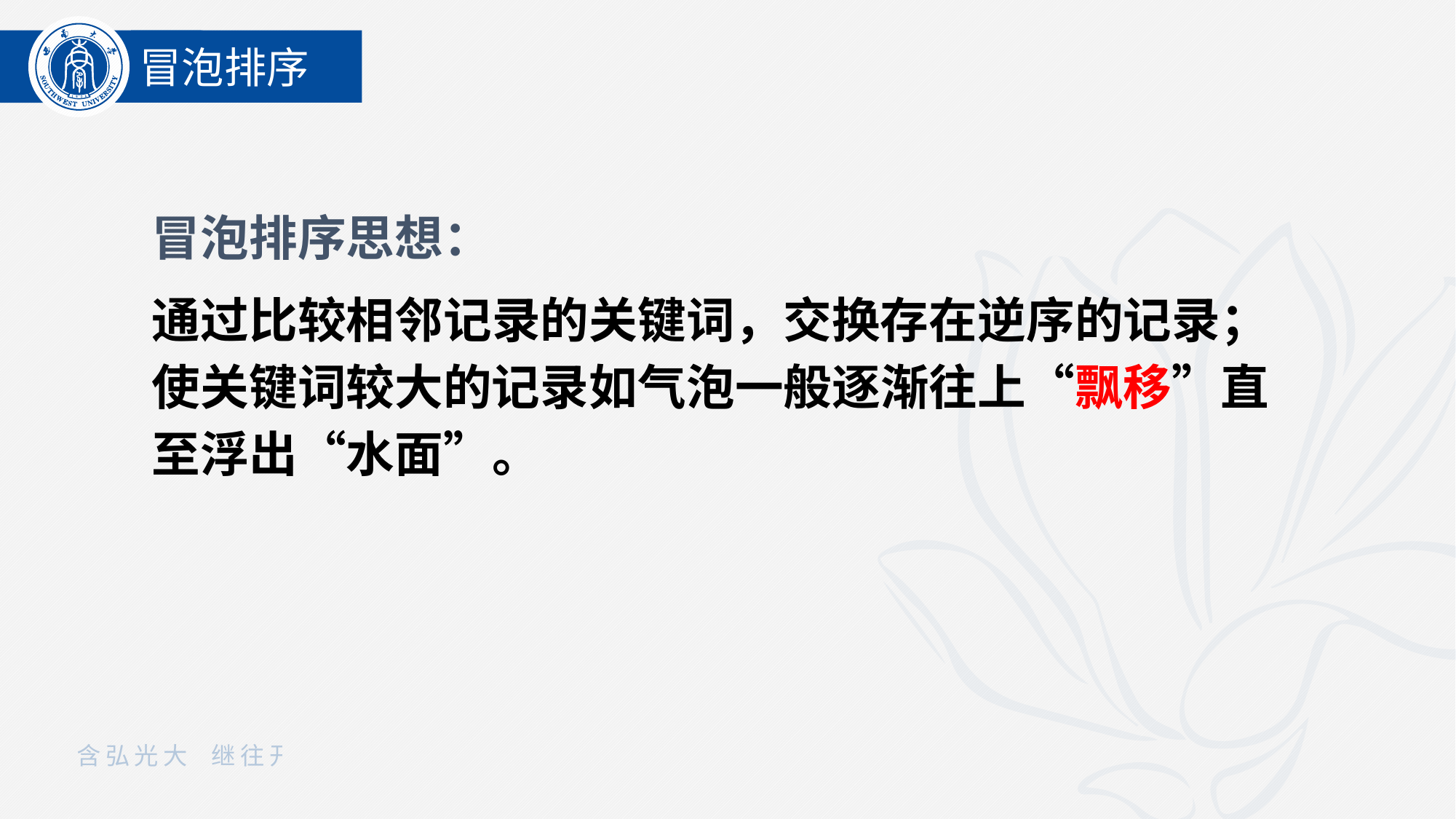

冒泡排序
冒泡排序思想：
通过比较相邻记录的关键词，交换存在逆序的记录；使关键词较大的记录如气泡一般逐渐往上“飘移”直至浮出“水面”。